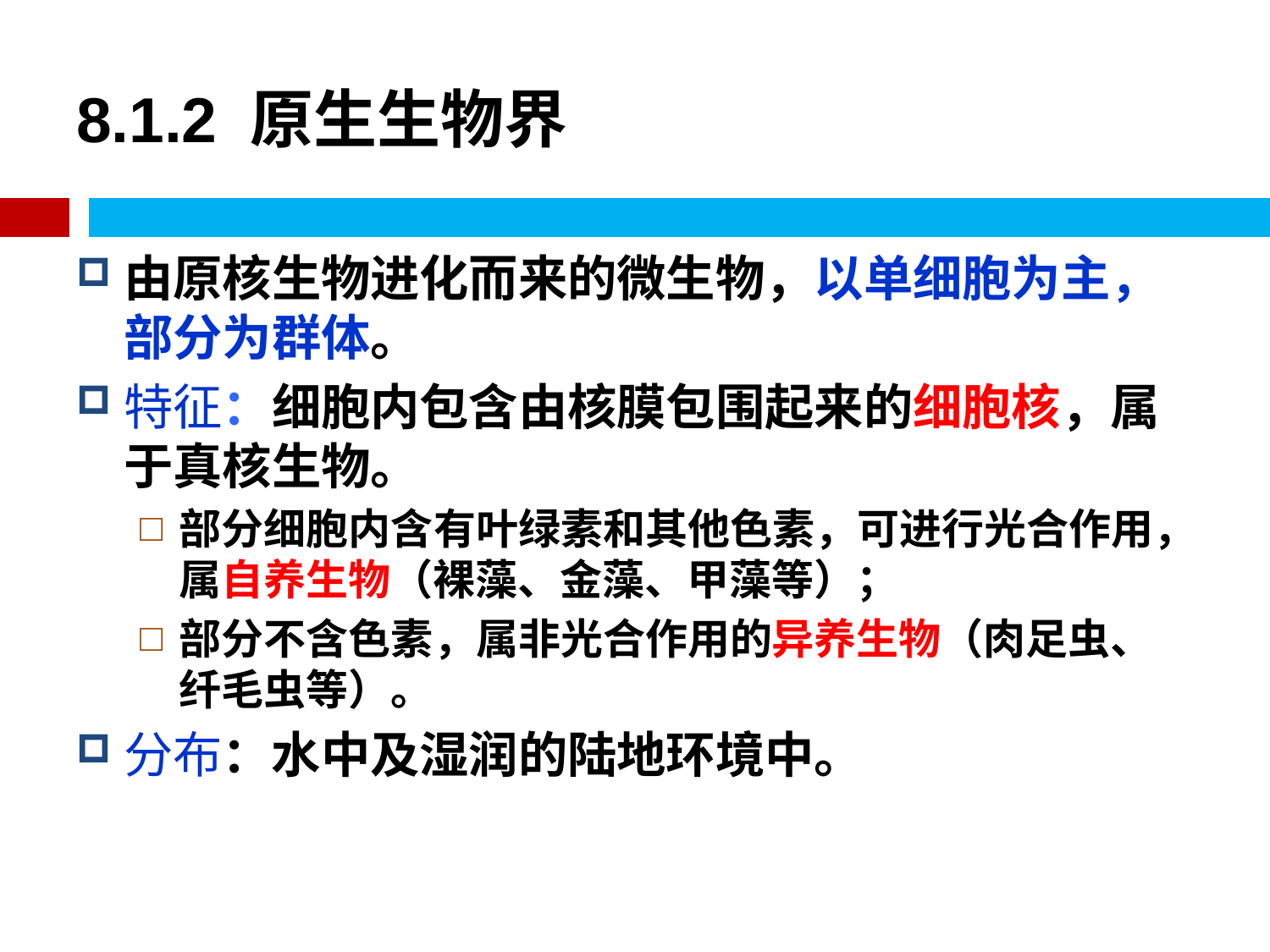

# 8.1.2 原生生物界
由原核生物进化而来的微生物，以单细胞为主，部分为群体。
特征：细胞内包含由核膜包围起来的细胞核，属于真核生物。
部分细胞内含有叶绿素和其他色素，可进行光合作用，属自养生物（裸藻、金藻、甲藻等）；
部分不含色素，属非光合作用的异养生物（肉足虫、纤毛虫等）。
分布：水中及湿润的陆地环境中。